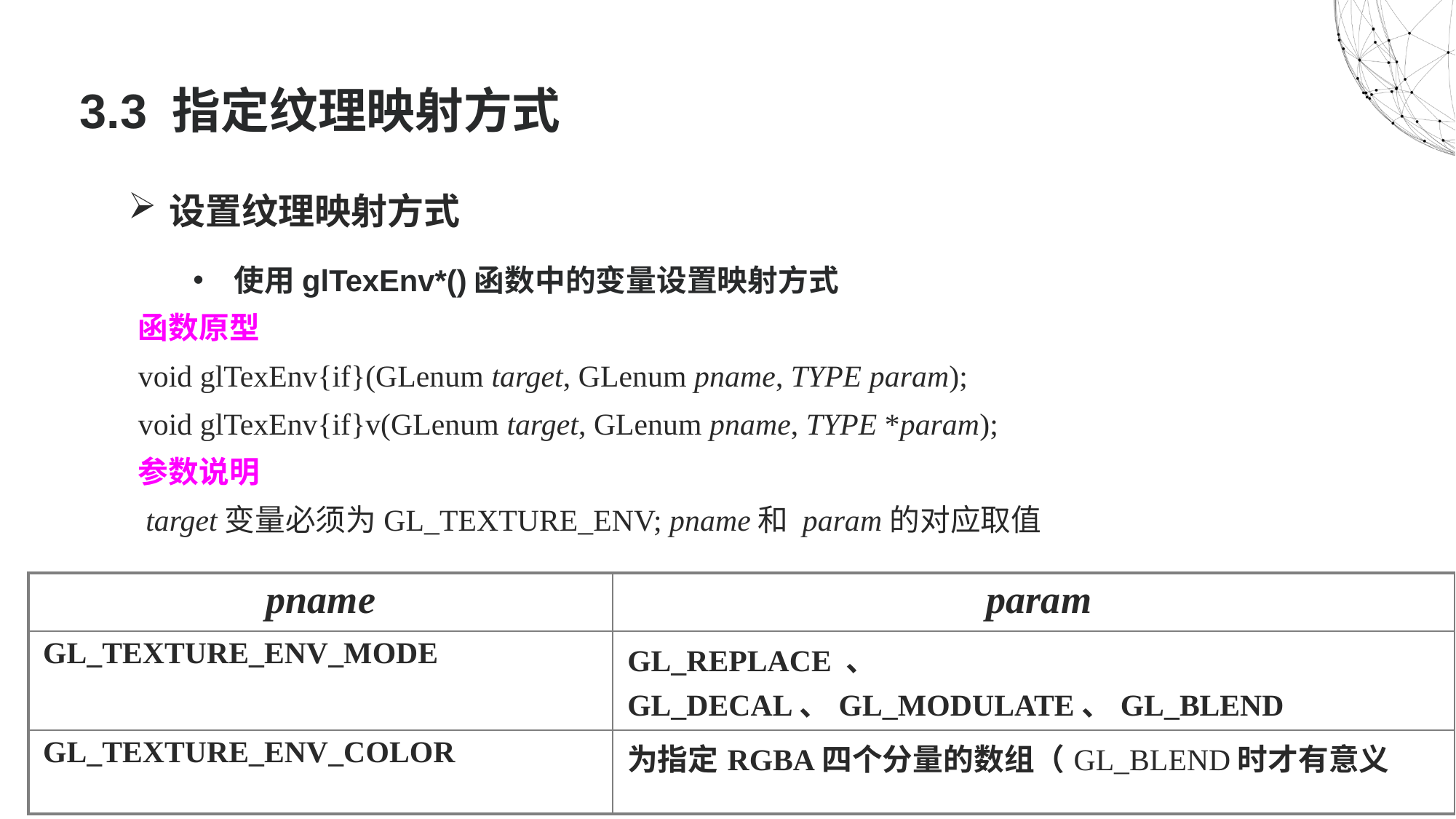

# 3.3 指定纹理映射方式
设置纹理映射方式
使用glTexEnv*()函数中的变量设置映射方式
函数原型
void glTexEnv{if}(GLenum target, GLenum pname, TYPE param);
void glTexEnv{if}v(GLenum target, GLenum pname, TYPE *param);
参数说明
 target变量必须为GL_TEXTURE_ENV; pname和 param的对应取值

| pname | param |
| --- | --- |
| GL\_TEXTURE\_ENV\_MODE | GL\_REPLACE 、 GL\_DECAL、GL\_MODULATE、GL\_BLEND |
| GL\_TEXTURE\_ENV\_COLOR | 为指定RGBA四个分量的数组（GL\_BLEND时才有意义 |